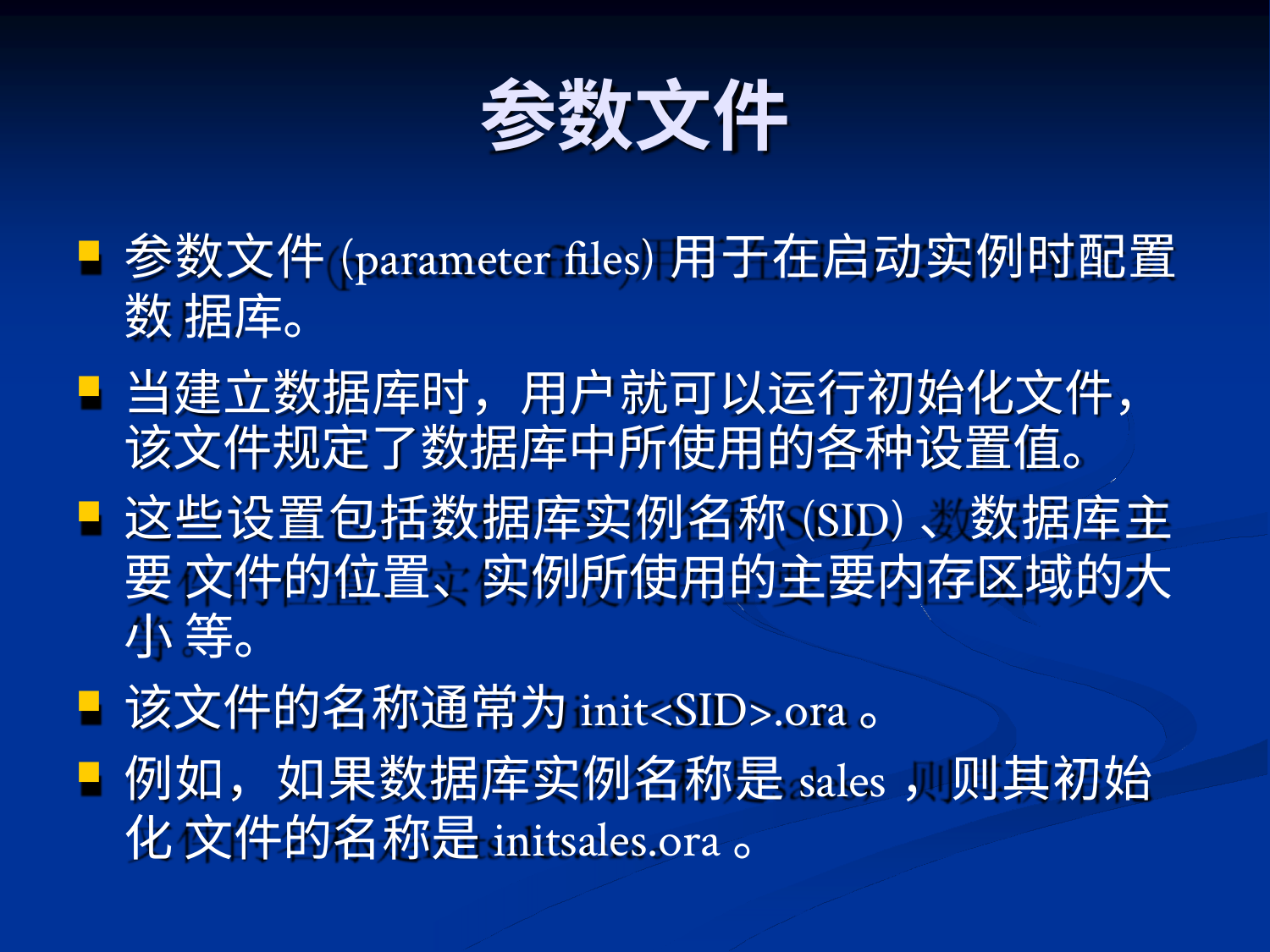

# 参数文件

参数文件(parameter files)用于在启动实例时配置数 据库。
当建立数据库时，用户就可以运行初始化文件， 该文件规定了数据库中所使用的各种设置值。
这些设置包括数据库实例名称(SID)、数据库主要 文件的位置、实例所使用的主要内存区域的大小 等。
该文件的名称通常为init<SID>.ora。
例如，如果数据库实例名称是sales，则其初始化 文件的名称是initsales.ora。